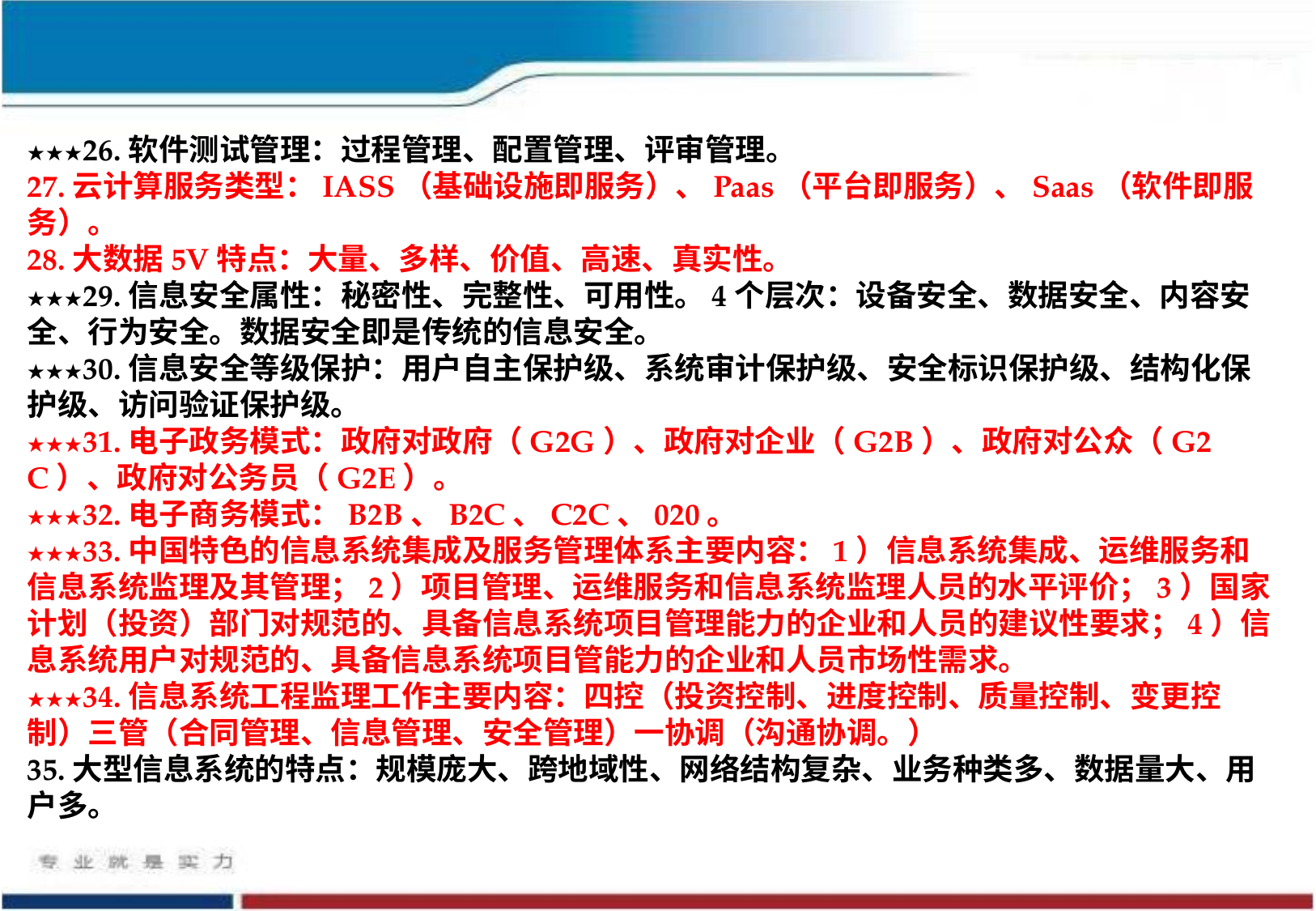

★★★26.软件测试管理：过程管理、配置管理、评审管理。
27.云计算服务类型：IASS（基础设施即服务）、Paas（平台即服务）、Saas（软件即服务）。
28.大数据5V特点：大量、多样、价值、高速、真实性。
★★★29.信息安全属性：秘密性、完整性、可用性。4个层次：设备安全、数据安全、内容安全、行为安全。数据安全即是传统的信息安全。
★★★30.信息安全等级保护：用户自主保护级、系统审计保护级、安全标识保护级、结构化保护级、访问验证保护级。
★★★31.电子政务模式：政府对政府（G2G）、政府对企业（G2B）、政府对公众（G2C）、政府对公务员（G2E）。
★★★32.电子商务模式：B2B、B2C、C2C、020。
★★★33.中国特色的信息系统集成及服务管理体系主要内容：1）信息系统集成、运维服务和信息系统监理及其管理；2）项目管理、运维服务和信息系统监理人员的水平评价；3）国家计划（投资）部门对规范的、具备信息系统项目管理能力的企业和人员的建议性要求；4）信息系统用户对规范的、具备信息系统项目管能力的企业和人员市场性需求。
★★★34.信息系统工程监理工作主要内容：四控（投资控制、进度控制、质量控制、变更控制）三管（合同管理、信息管理、安全管理）一协调（沟通协调。）
35.大型信息系统的特点：规模庞大、跨地域性、网络结构复杂、业务种类多、数据量大、用户多。